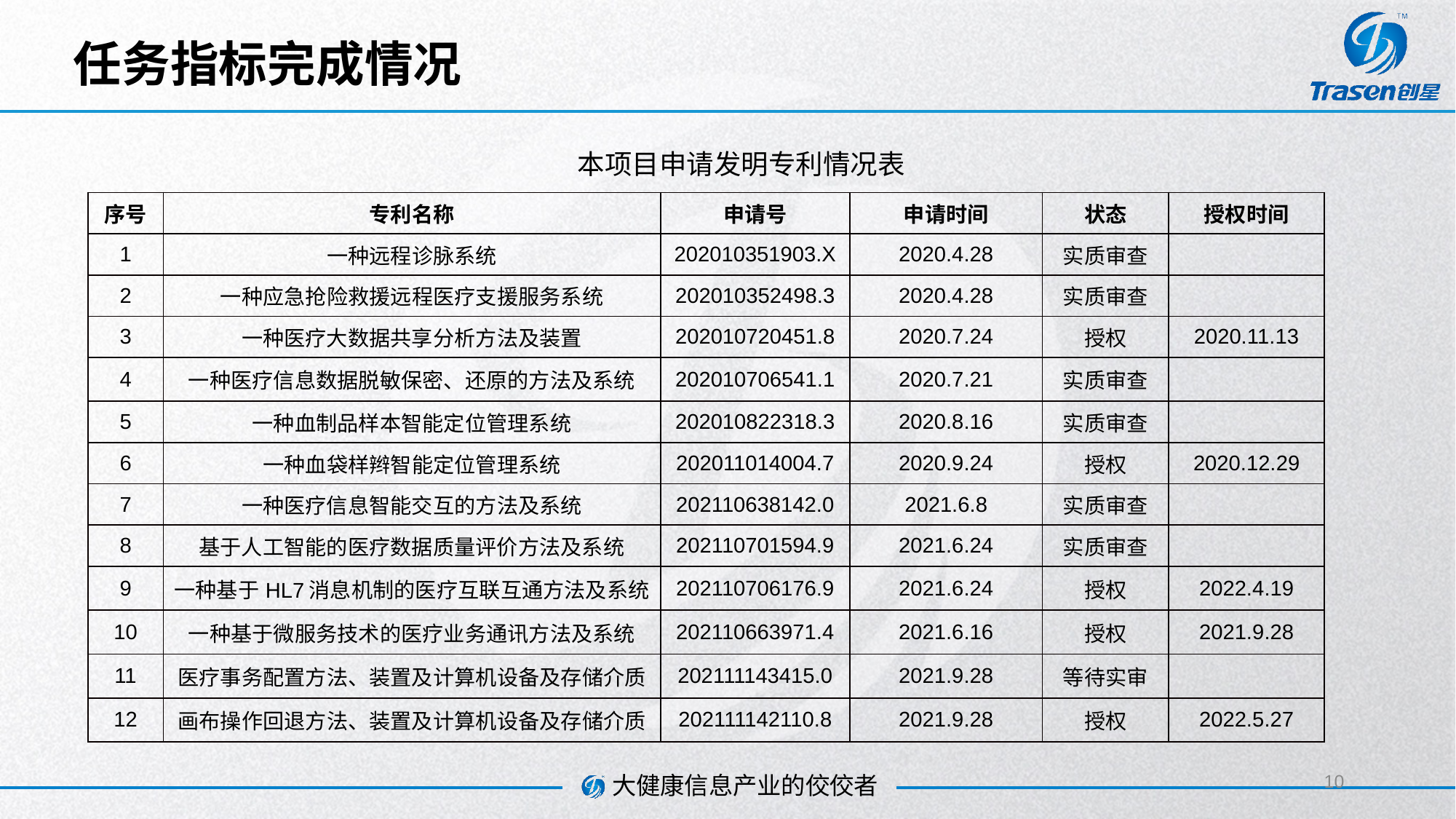

# 任务指标完成情况
本项目申请发明专利情况表
| 序号 | 专利名称 | 申请号 | 申请时间 | 状态 | 授权时间 |
| --- | --- | --- | --- | --- | --- |
| 1 | 一种远程诊脉系统 | 202010351903.X | 2020.4.28 | 实质审查 |  |
| 2 | 一种应急抢险救援远程医疗支援服务系统 | 202010352498.3 | 2020.4.28 | 实质审查 |  |
| 3 | 一种医疗大数据共享分析方法及装置 | 202010720451.8 | 2020.7.24 | 授权 | 2020.11.13 |
| 4 | 一种医疗信息数据脱敏保密、还原的方法及系统 | 202010706541.1 | 2020.7.21 | 实质审查 |  |
| 5 | 一种血制品样本智能定位管理系统 | 202010822318.3 | 2020.8.16 | 实质审查 |  |
| 6 | 一种血袋样辫智能定位管理系统 | 202011014004.7 | 2020.9.24 | 授权 | 2020.12.29 |
| 7 | 一种医疗信息智能交互的方法及系统 | 202110638142.0 | 2021.6.8 | 实质审查 |  |
| 8 | 基于人工智能的医疗数据质量评价方法及系统 | 202110701594.9 | 2021.6.24 | 实质审查 |  |
| 9 | 一种基于HL7消息机制的医疗互联互通方法及系统 | 202110706176.9 | 2021.6.24 | 授权 | 2022.4.19 |
| 10 | 一种基于微服务技术的医疗业务通讯方法及系统 | 202110663971.4 | 2021.6.16 | 授权 | 2021.9.28 |
| 11 | 医疗事务配置方法、装置及计算机设备及存储介质 | 202111143415.0 | 2021.9.28 | 等待实审 |  |
| 12 | 画布操作回退方法、装置及计算机设备及存储介质 | 202111142110.8 | 2021.9.28 | 授权 | 2022.5.27 |
10